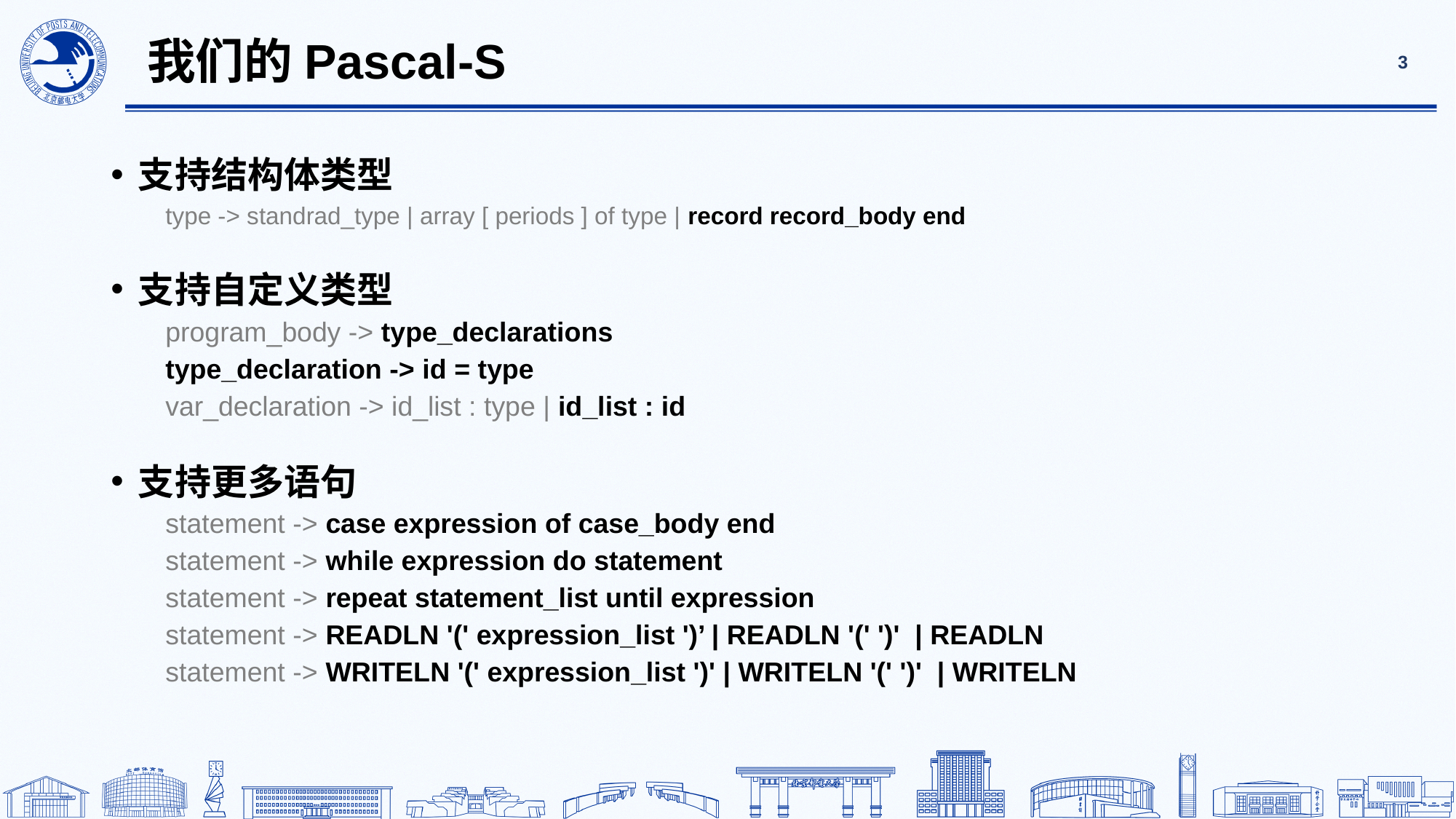

# 我们的Pascal-S
3
支持结构体类型
type -> standrad_type | array [ periods ] of type | record record_body end
支持自定义类型
program_body -> type_declarations
type_declaration -> id = type
var_declaration -> id_list : type | id_list : id
支持更多语句
statement -> case expression of case_body end
statement -> while expression do statement
statement -> repeat statement_list until expression
statement -> READLN '(' expression_list ')’ | READLN '(' ')'  | READLN
statement -> WRITELN '(' expression_list ')' | WRITELN '(' ')'  | WRITELN